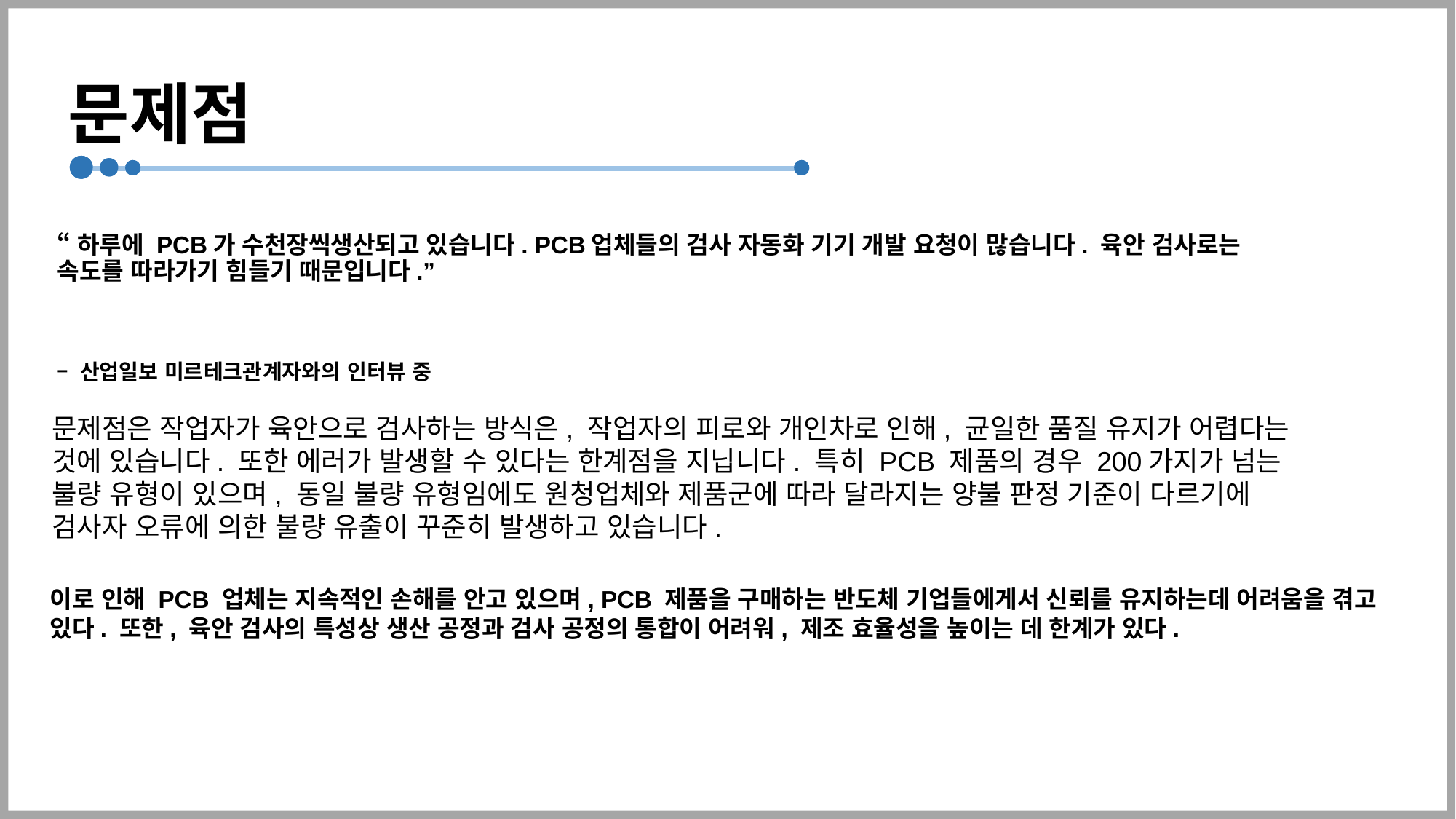

# 문제점

“하루에 PCB가 수천장씩생산되고 있습니다. PCB업체들의 검사 자동화 기기 개발 요청이 많습니다. 육안 검사로는 속도를 따라가기 힘들기 때문입니다.”

– 산업일보 미르테크관계자와의 인터뷰 중

문제점은 작업자가 육안으로 검사하는 방식은, 작업자의 피로와 개인차로 인해, 균일한 품질 유지가 어렵다는 것에 있습니다. 또한 에러가 발생할 수 있다는 한계점을 지닙니다. 특히 PCB 제품의 경우 200가지가 넘는 불량 유형이 있으며, 동일 불량 유형임에도 원청업체와 제품군에 따라 달라지는 양불 판정 기준이 다르기에 검사자 오류에 의한 불량 유출이 꾸준히 발생하고 있습니다.

이로 인해 PCB 업체는 지속적인 손해를 안고 있으며, PCB 제품을 구매하는 반도체 기업들에게서 신뢰를 유지하는데 어려움을 겪고 있다. 또한, 육안 검사의 특성상 생산 공정과 검사 공정의 통합이 어려워, 제조 효율성을 높이는 데 한계가 있다.